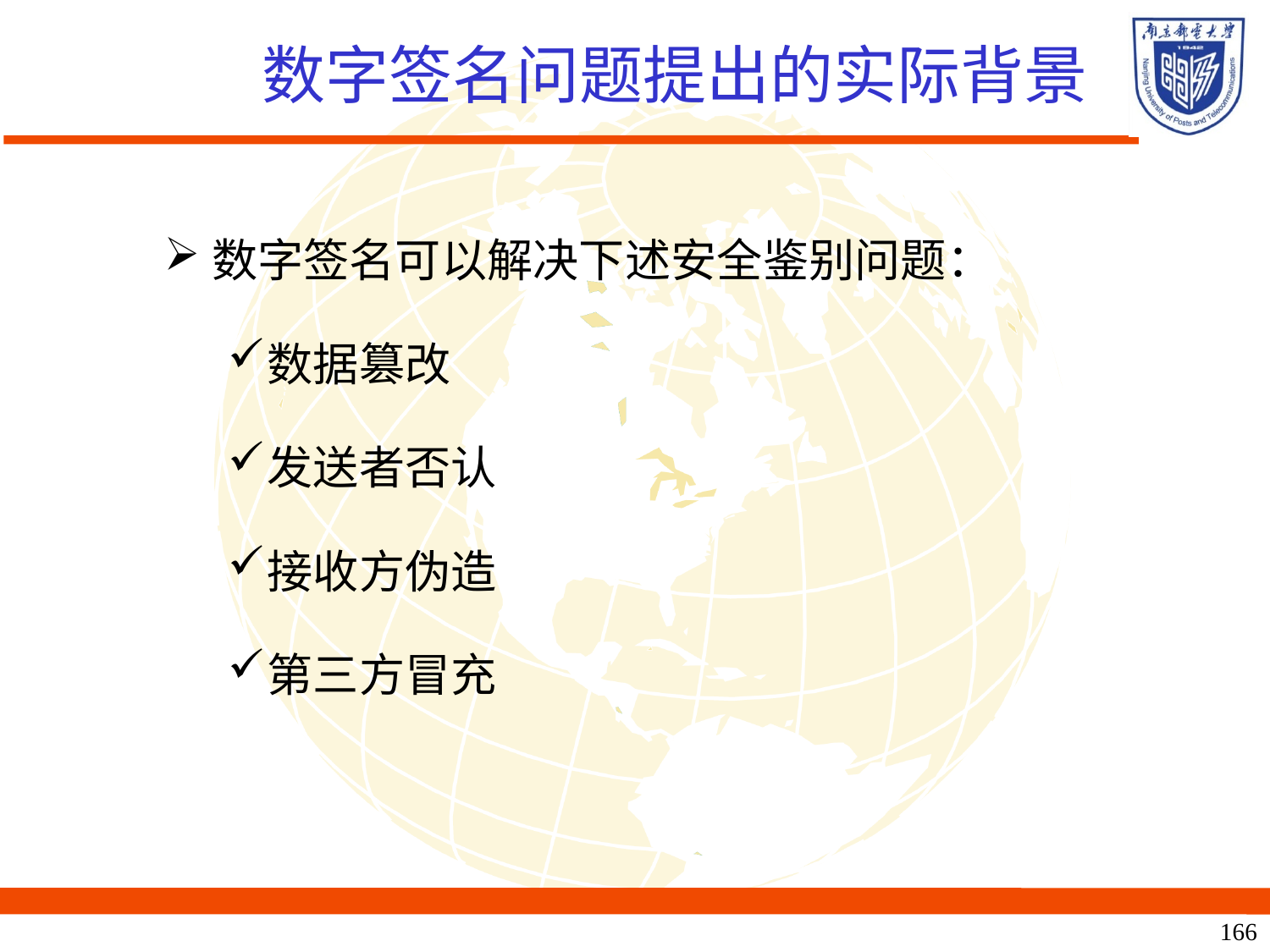

数字签名问题提出的实际背景
数字签名可以解决下述安全鉴别问题：
数据篡改
发送者否认
接收方伪造
第三方冒充
166